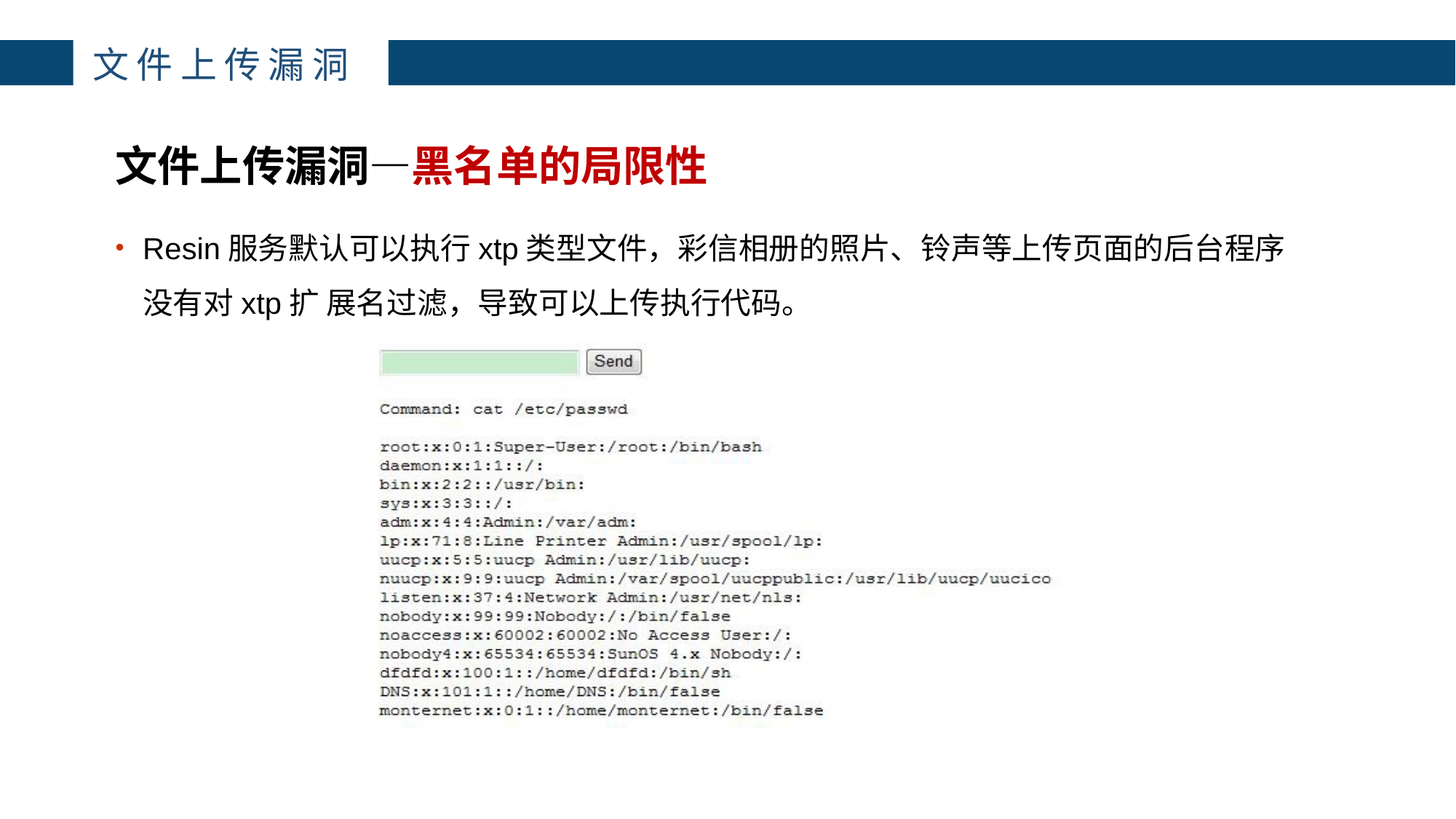

主讲：枕边月亮
主讲：枕边月亮
主讲：枕边月亮
主讲：枕边月亮
主讲：枕边月亮
主讲：枕边月亮
主讲：枕边月亮
主讲：枕边月亮
主讲：枕边月亮
主讲：枕边月亮

文件上传漏洞
4
文件上传漏洞—黑名单的局限性
Resin服务默认可以执行xtp类型文件，彩信相册的照片、铃声等上传页面的后台程序没有对xtp扩 展名过滤，导致可以上传执行代码。